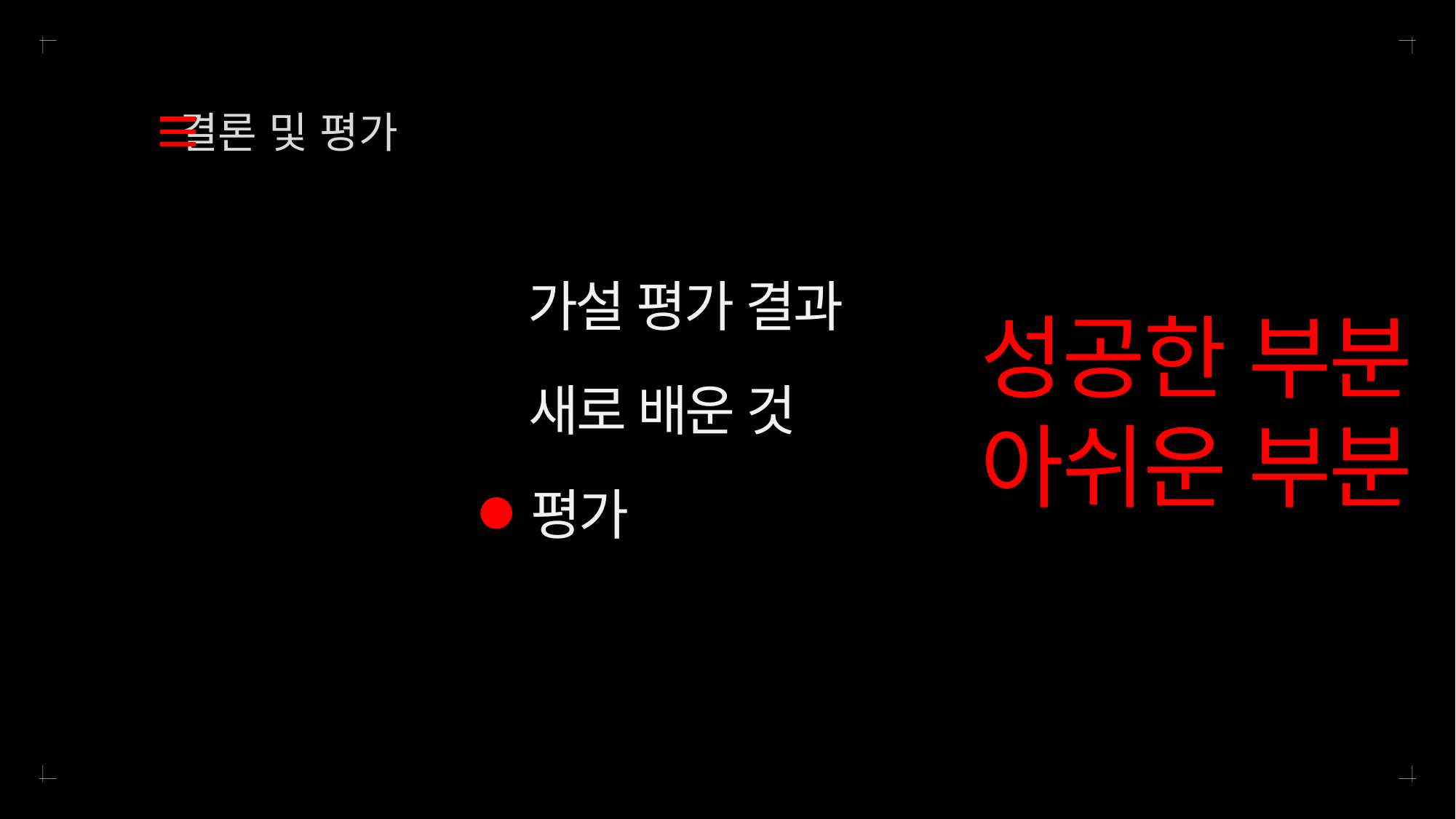

결론 및 평가
가설 평가 결과
성공한 부분
아쉬운 부분
새로 배운 것
평가